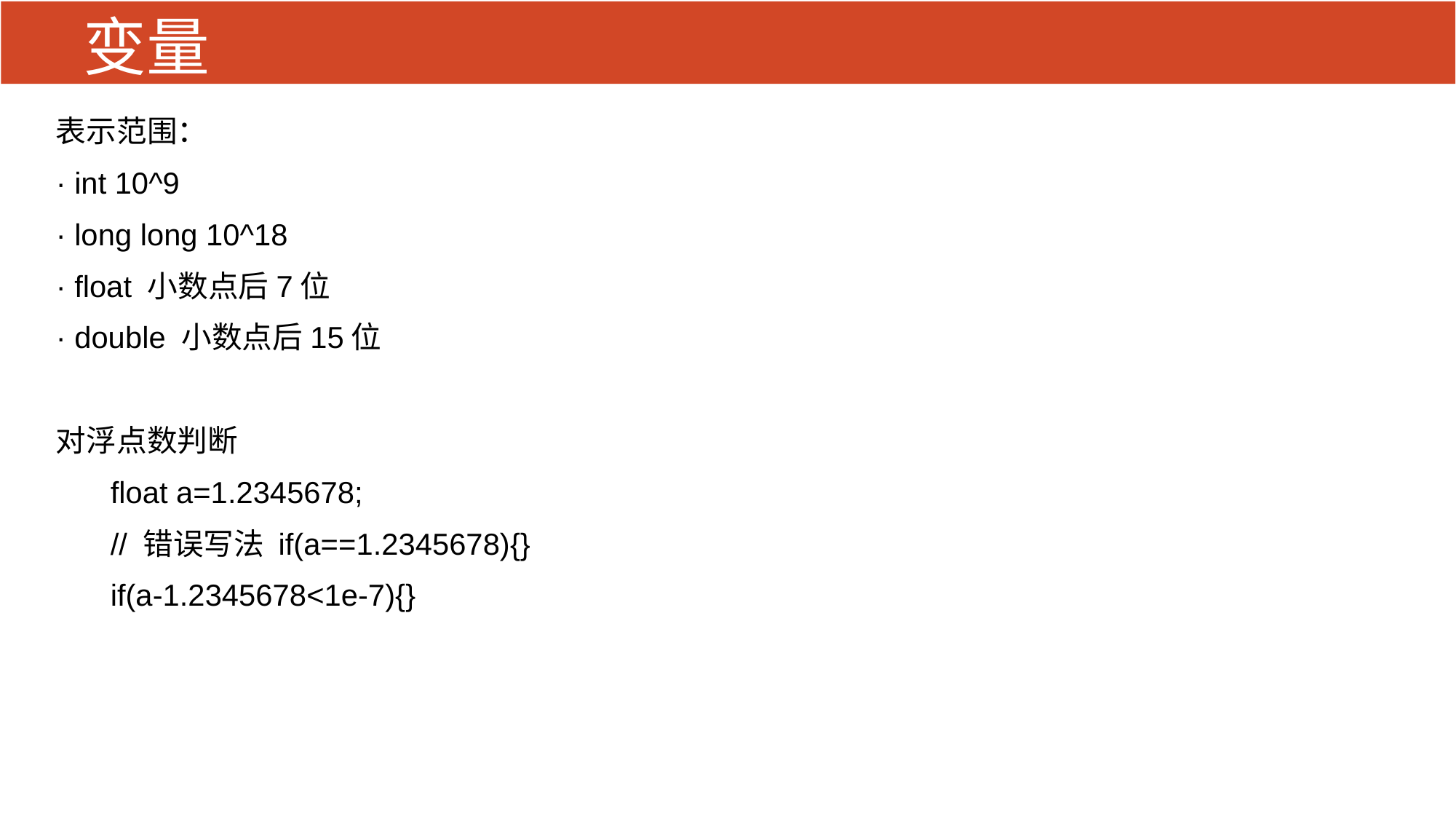

# 变量
表示范围：
· int 10^9
· long long 10^18
· float 小数点后7位
· double 小数点后15位

对浮点数判断
float a=1.2345678;
// 错误写法 if(a==1.2345678){}
if(a-1.2345678<1e-7){}